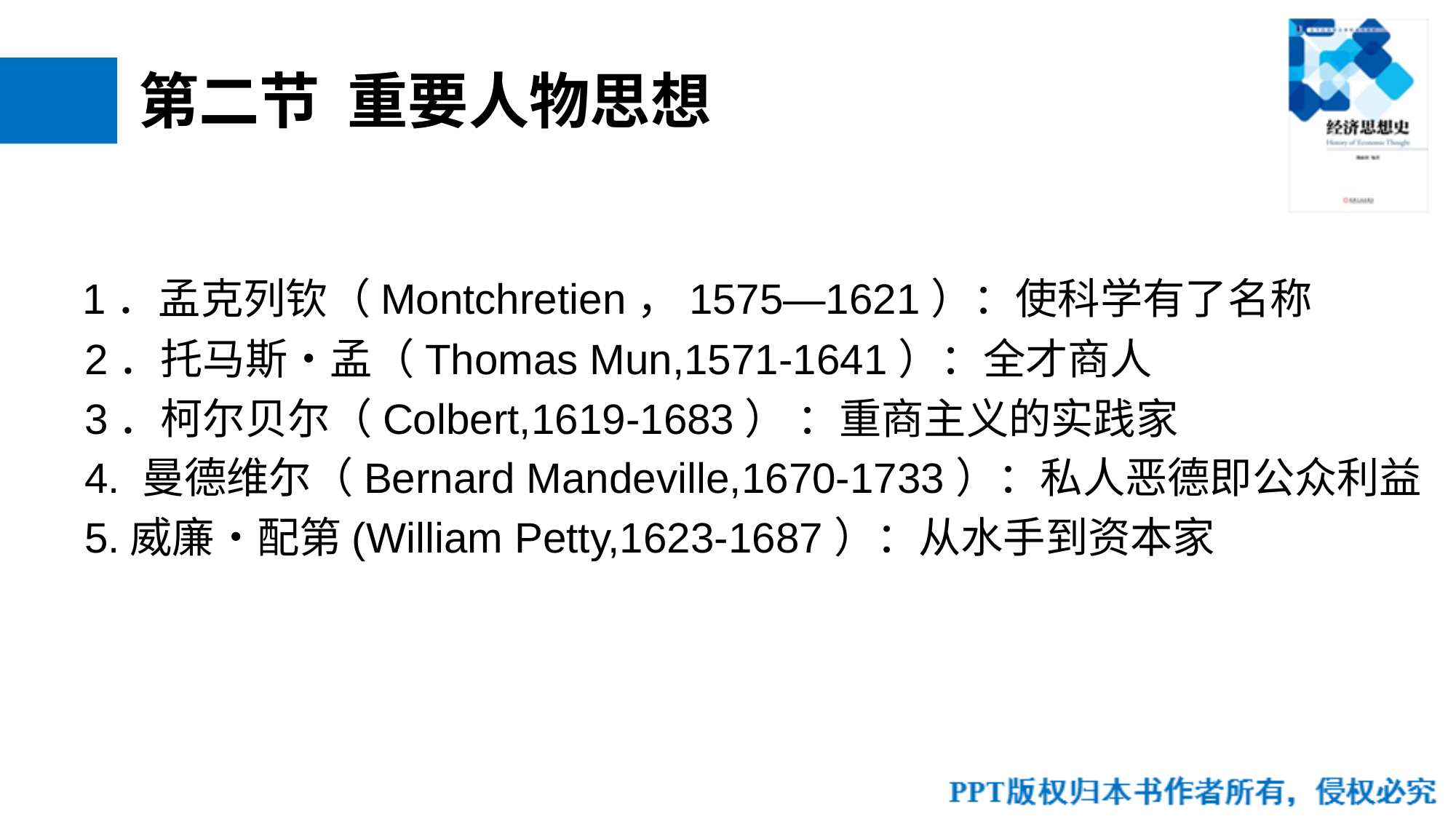

# 第二节  重要人物思想

      1．孟克列钦（Montchretien，1575—1621）：使科学有了名称
       2．托马斯•孟（Thomas Mun,1571-1641）：全才商人
       3．柯尔贝尔（Colbert,1619-1683） ：重商主义的实践家
       4. 曼德维尔（Bernard Mandeville,1670-1733）：私人恶德即公众利益
       5.威廉•配第(William Petty,1623-1687）：从水手到资本家
47